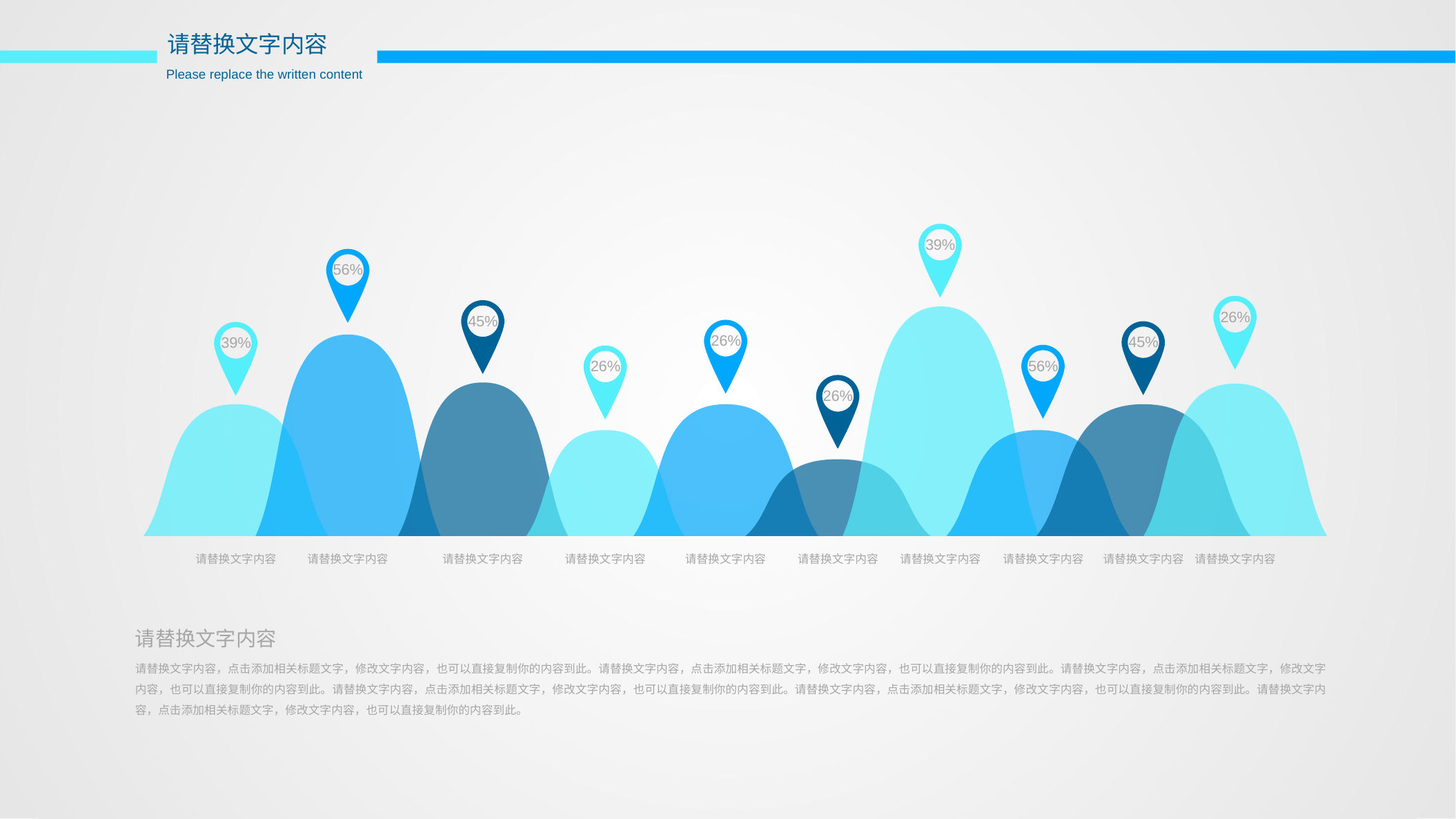

请替换文字内容

Please replace the written content

39%

56%

26%

45%

请替换文字内容

26%

45%

39%

请替换文字内容

56%

26%

26%

请替换文字内容

请替换文字内容

请替换文字内容

请替换文字内容

请替换文字内容

请替换文字内容

请替换文字内容

请替换文字内容
请替换文字内容
请替换文字内容，点击添加相关标题文字，修改文字内容，也可以直接复制你的内容到此。请替换文字内容，点击添加相关标题文字，修改文字内容，也可以直接复制你的内容到此。请替换文字内容，点击添加相关标题文字，修改文字内容，也可以直接复制你的内容到此。请替换文字内容，点击添加相关标题文字，修改文字内容，也可以直接复制你的内容到此。请替换文字内容，点击添加相关标题文字，修改文字内容，也可以直接复制你的内容到此。请替换文字内容，点击添加相关标题文字，修改文字内容，也可以直接复制你的内容到此。